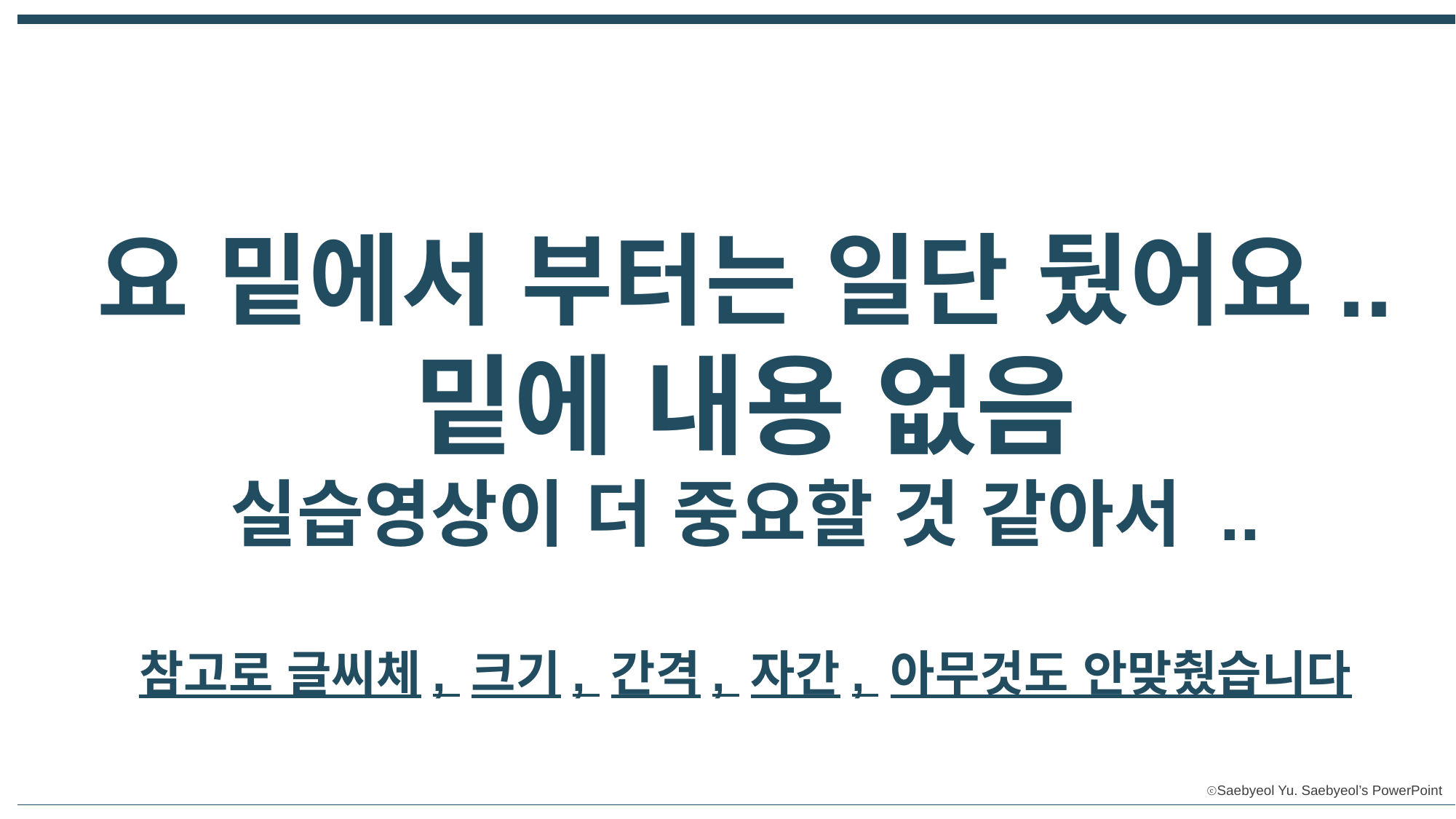

요 밑에서 부터는 일단 뒀어요..
밑에 내용 없음
실습영상이 더 중요할 것 같아서 ..

참고로 글씨체, 크기, 간격, 자간, 아무것도 안맞췄습니다